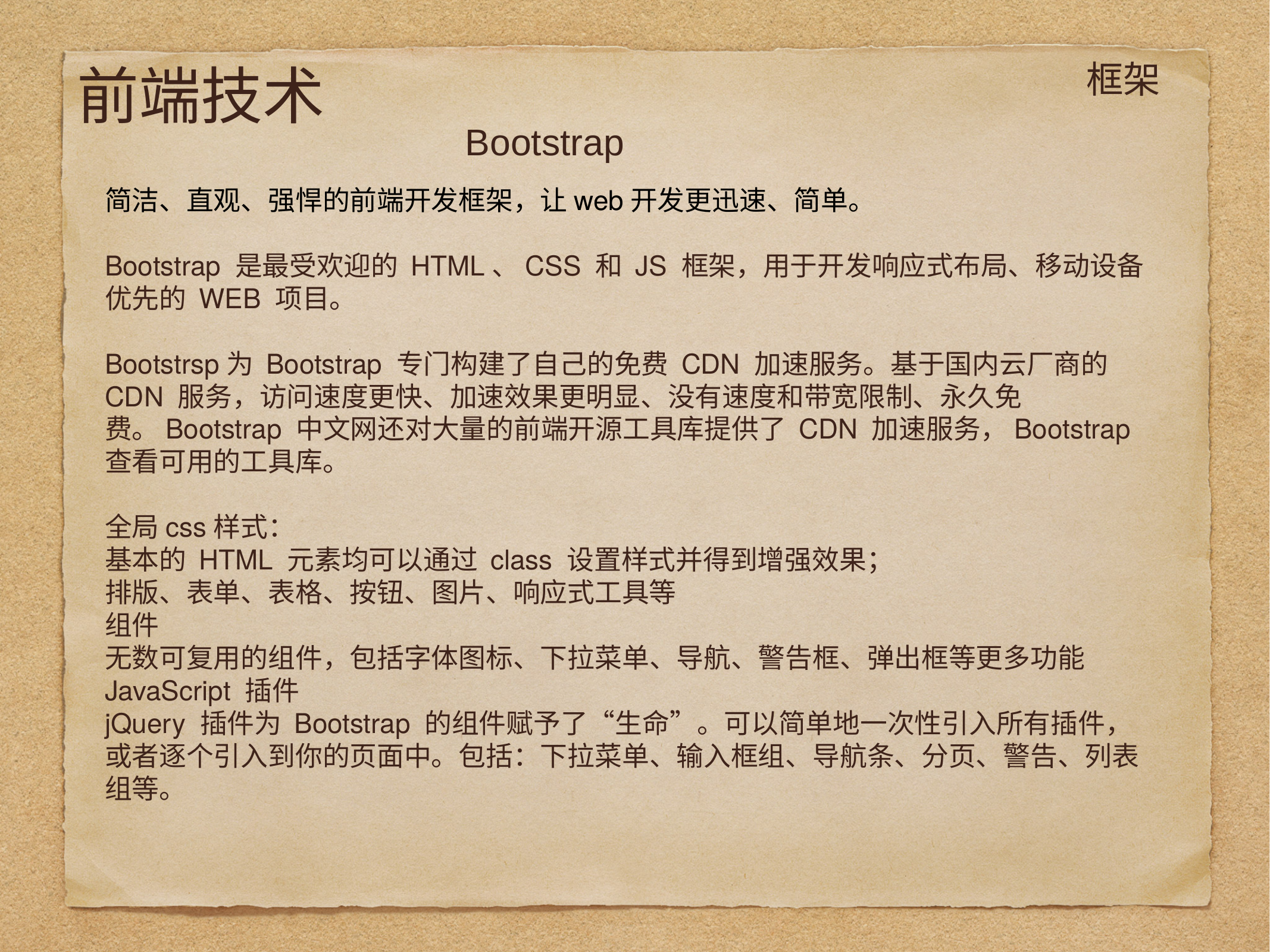

# 前端技术
框架
Bootstrap
简洁、直观、强悍的前端开发框架，让web开发更迅速、简单。

Bootstrap 是最受欢迎的 HTML、CSS 和 JS 框架，用于开发响应式布局、移动设备优先的 WEB 项目。

Bootstrsp为 Bootstrap 专门构建了自己的免费 CDN 加速服务。基于国内云厂商的 CDN 服务，访问速度更快、加速效果更明显、没有速度和带宽限制、永久免费。Bootstrap 中文网还对大量的前端开源工具库提供了 CDN 加速服务，Bootstrap查看可用的工具库。

全局css样式：
基本的 HTML 元素均可以通过 class 设置样式并得到增强效果；
排版、表单、表格、按钮、图片、响应式工具等
组件
无数可复用的组件，包括字体图标、下拉菜单、导航、警告框、弹出框等更多功能
JavaScript 插件
jQuery 插件为 Bootstrap 的组件赋予了“生命”。可以简单地一次性引入所有插件，或者逐个引入到你的页面中。包括：下拉菜单、输入框组、导航条、分页、警告、列表组等。